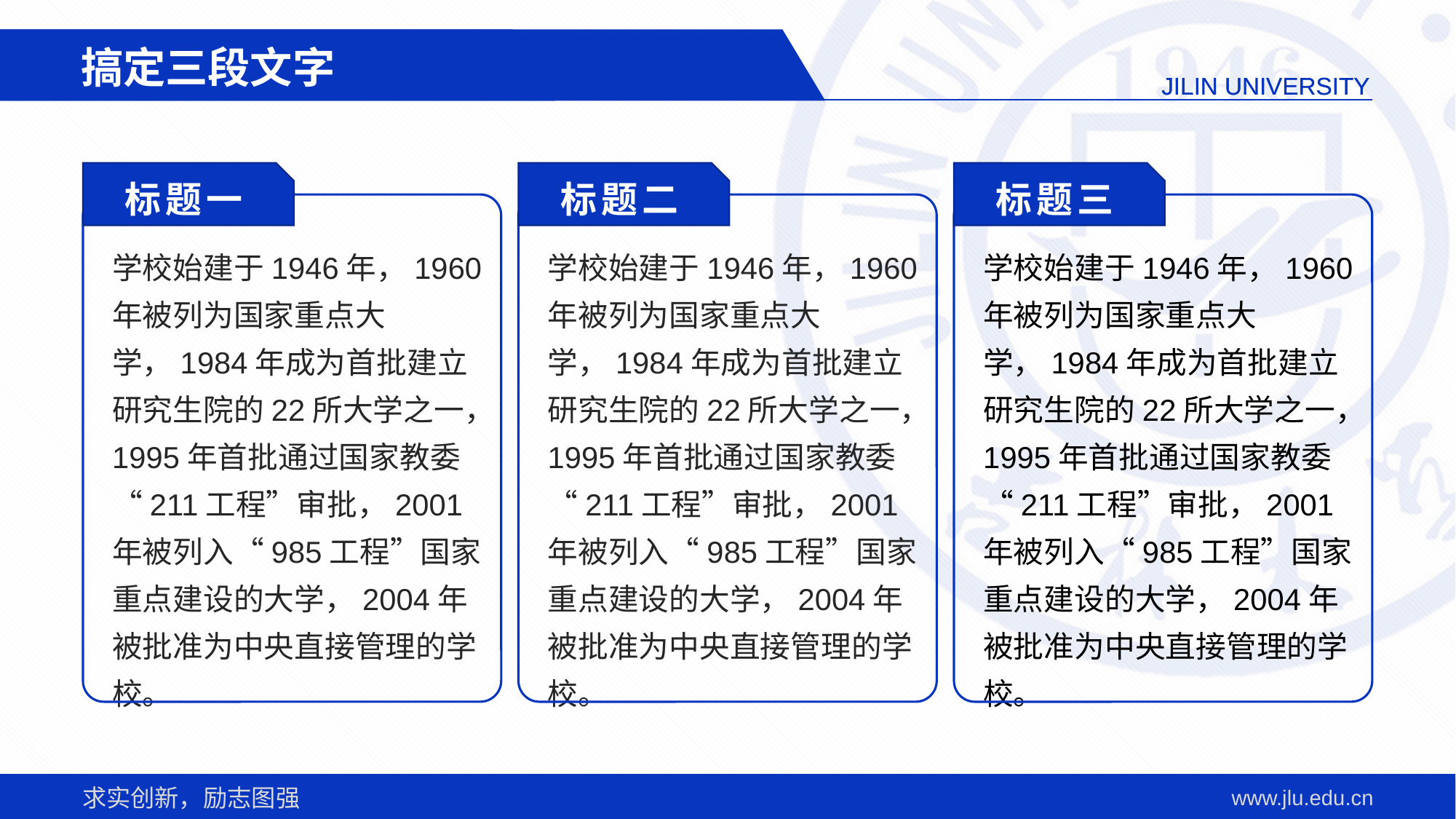

搞定三段文字
标题一

学校始建于1946年，1960年被列为国家重点大学，1984年成为首批建立研究生院的22所大学之一，1995年首批通过国家教委“211工程”审批，2001年被列入“985工程”国家重点建设的大学，2004年被批准为中央直接管理的学校。
标题二

学校始建于1946年，1960年被列为国家重点大学，1984年成为首批建立研究生院的22所大学之一，1995年首批通过国家教委“211工程”审批，2001年被列入“985工程”国家重点建设的大学，2004年被批准为中央直接管理的学校。
标题三

学校始建于1946年，1960年被列为国家重点大学，1984年成为首批建立研究生院的22所大学之一，1995年首批通过国家教委“211工程”审批，2001年被列入“985工程”国家重点建设的大学，2004年被批准为中央直接管理的学校。